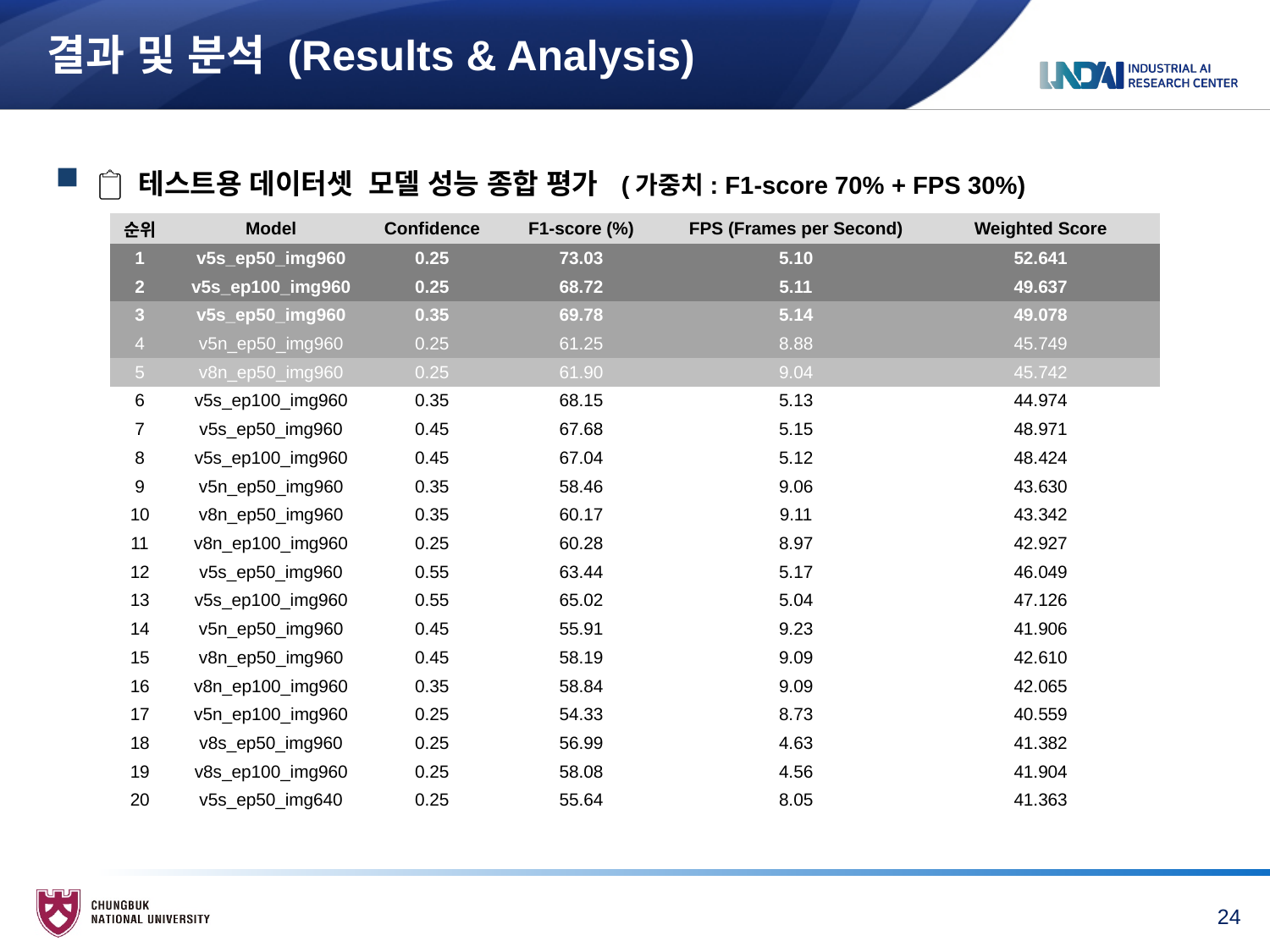

# 결과 및 분석 (Results & Analysis)
 📋 테스트용 데이터셋  모델 성능 종합 평가  (가중치: F1-score 70% + FPS 30%)

| 순위 | Model | Confidence | F1-score (%) | FPS (Frames per Second) | Weighted Score |
| --- | --- | --- | --- | --- | --- |
| 1 | v5s\_ep50\_img960 | 0.25 | 73.03 | 5.10 | 52.641 |
| 2 | v5s\_ep100\_img960 | 0.25 | 68.72 | 5.11 | 49.637 |
| 3 | v5s\_ep50\_img960 | 0.35 | 69.78 | 5.14 | 49.078 |
| 4 | v5n\_ep50\_img960 | 0.25 | 61.25 | 8.88 | 45.749 |
| 5 | v8n\_ep50\_img960 | 0.25 | 61.90 | 9.04 | 45.742 |
| 6 | v5s\_ep100\_img960 | 0.35 | 68.15 | 5.13 | 44.974 |
| 7 | v5s\_ep50\_img960 | 0.45 | 67.68 | 5.15 | 48.971 |
| 8 | v5s\_ep100\_img960 | 0.45 | 67.04 | 5.12 | 48.424 |
| 9 | v5n\_ep50\_img960 | 0.35 | 58.46 | 9.06 | 43.630 |
| 10 | v8n\_ep50\_img960 | 0.35 | 60.17 | 9.11 | 43.342 |
| 11 | v8n\_ep100\_img960 | 0.25 | 60.28 | 8.97 | 42.927 |
| 12 | v5s\_ep50\_img960 | 0.55 | 63.44 | 5.17 | 46.049 |
| 13 | v5s\_ep100\_img960 | 0.55 | 65.02 | 5.04 | 47.126 |
| 14 | v5n\_ep50\_img960 | 0.45 | 55.91 | 9.23 | 41.906 |
| 15 | v8n\_ep50\_img960 | 0.45 | 58.19 | 9.09 | 42.610 |
| 16 | v8n\_ep100\_img960 | 0.35 | 58.84 | 9.09 | 42.065 |
| 17 | v5n\_ep100\_img960 | 0.25 | 54.33 | 8.73 | 40.559 |
| 18 | v8s\_ep50\_img960 | 0.25 | 56.99 | 4.63 | 41.382 |
| 19 | v8s\_ep100\_img960 | 0.25 | 58.08 | 4.56 | 41.904 |
| 20 | v5s\_ep50\_img640 | 0.25 | 55.64 | 8.05 | 41.363 |